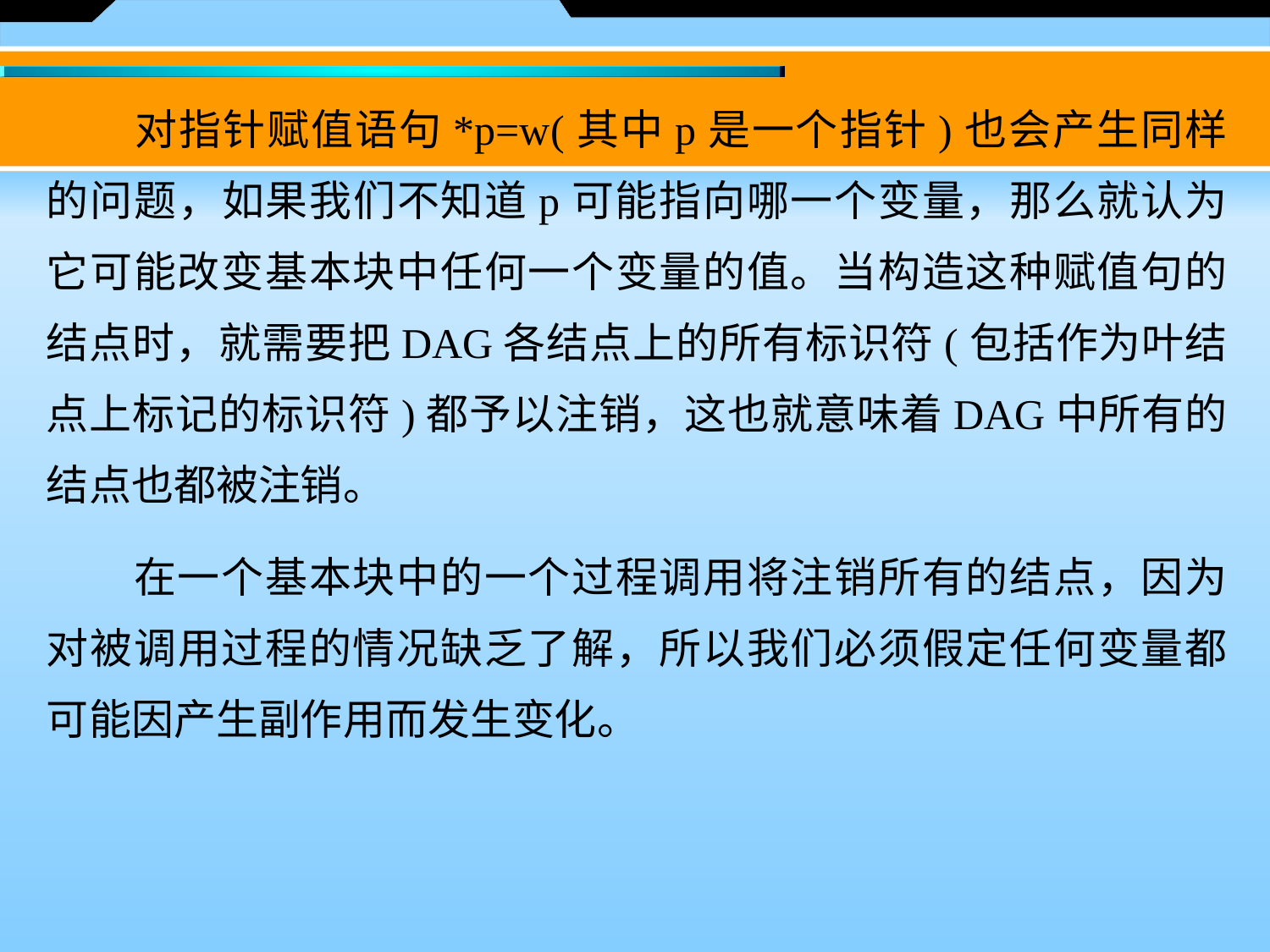

对指针赋值语句*p=w(其中p是一个指针)也会产生同样的问题，如果我们不知道p可能指向哪一个变量，那么就认为它可能改变基本块中任何一个变量的值。当构造这种赋值句的结点时，就需要把DAG各结点上的所有标识符(包括作为叶结点上标记的标识符)都予以注销，这也就意味着DAG中所有的结点也都被注销。
　　在一个基本块中的一个过程调用将注销所有的结点，因为对被调用过程的情况缺乏了解，所以我们必须假定任何变量都可能因产生副作用而发生变化。